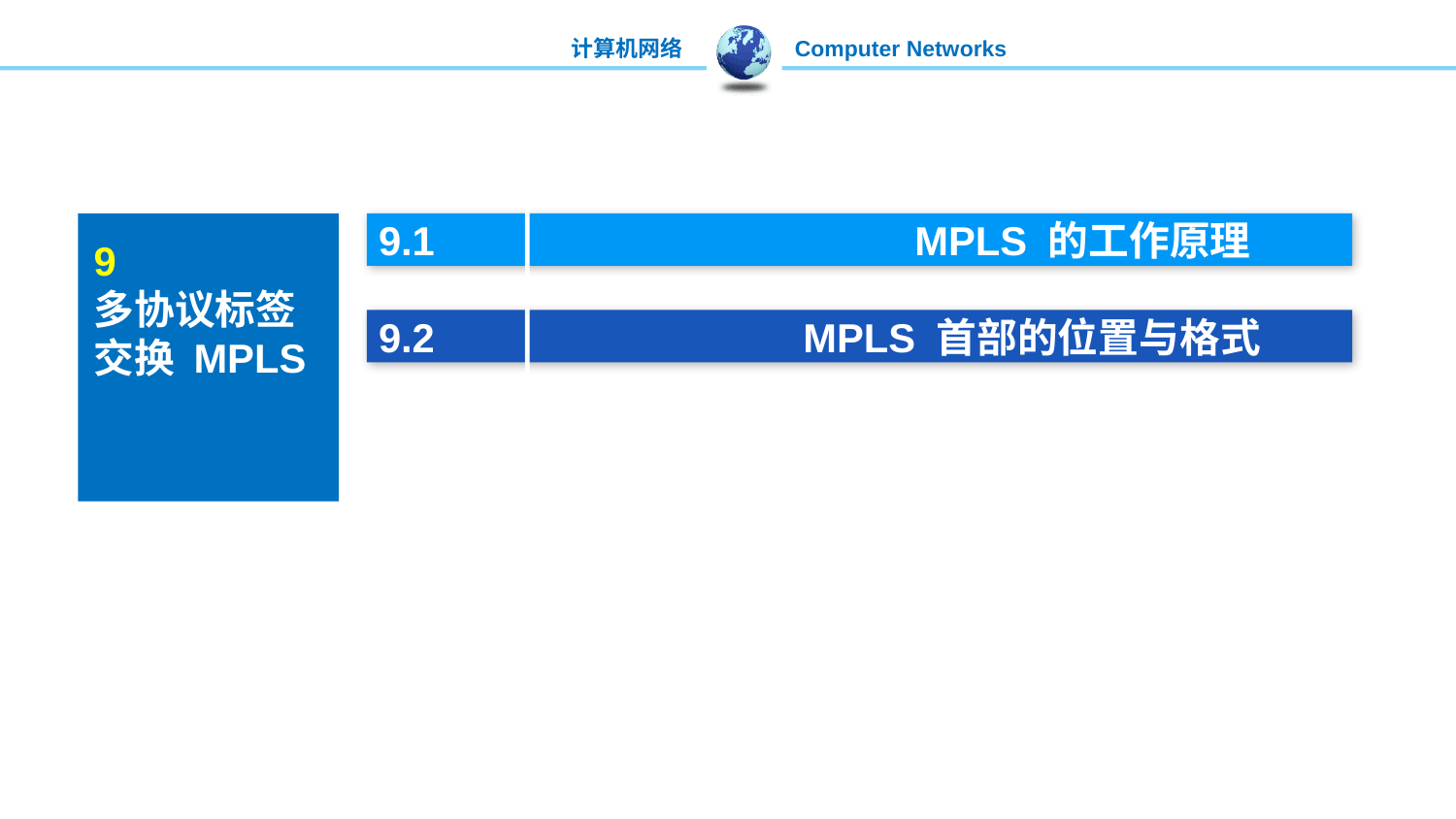

9.1                                           MPLS 的工作原理

9.2                                 MPLS 首部的位置与格式

9.3                                               新一代的 MPLS

9
多协议标签交换 MPLS